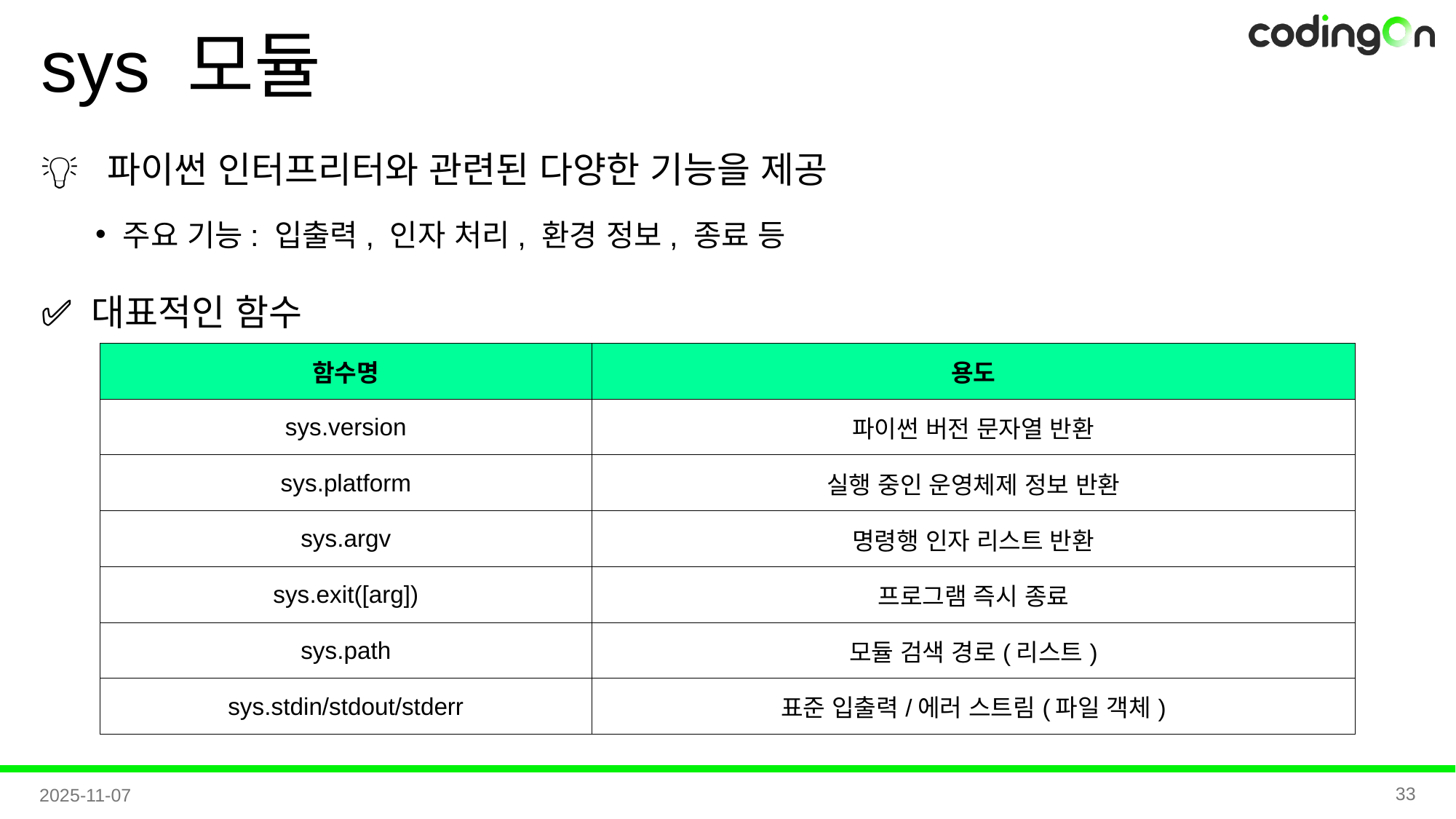

# sys 모듈
💡  파이썬 인터프리터와 관련된 다양한 기능을 제공
주요 기능: 입출력, 인자 처리, 환경 정보, 종료 등
✅ 대표적인 함수
| 함수명 | 용도 |
| --- | --- |
| sys.version | 파이썬 버전 문자열 반환 |
| sys.platform | 실행 중인 운영체제 정보 반환 |
| sys.argv | 명령행 인자 리스트 반환 |
| sys.exit([arg]) | 프로그램 즉시 종료 |
| sys.path | 모듈 검색 경로(리스트) |
| sys.stdin/stdout/stderr | 표준 입출력/에러 스트림(파일 객체) |
33
2025-11-07